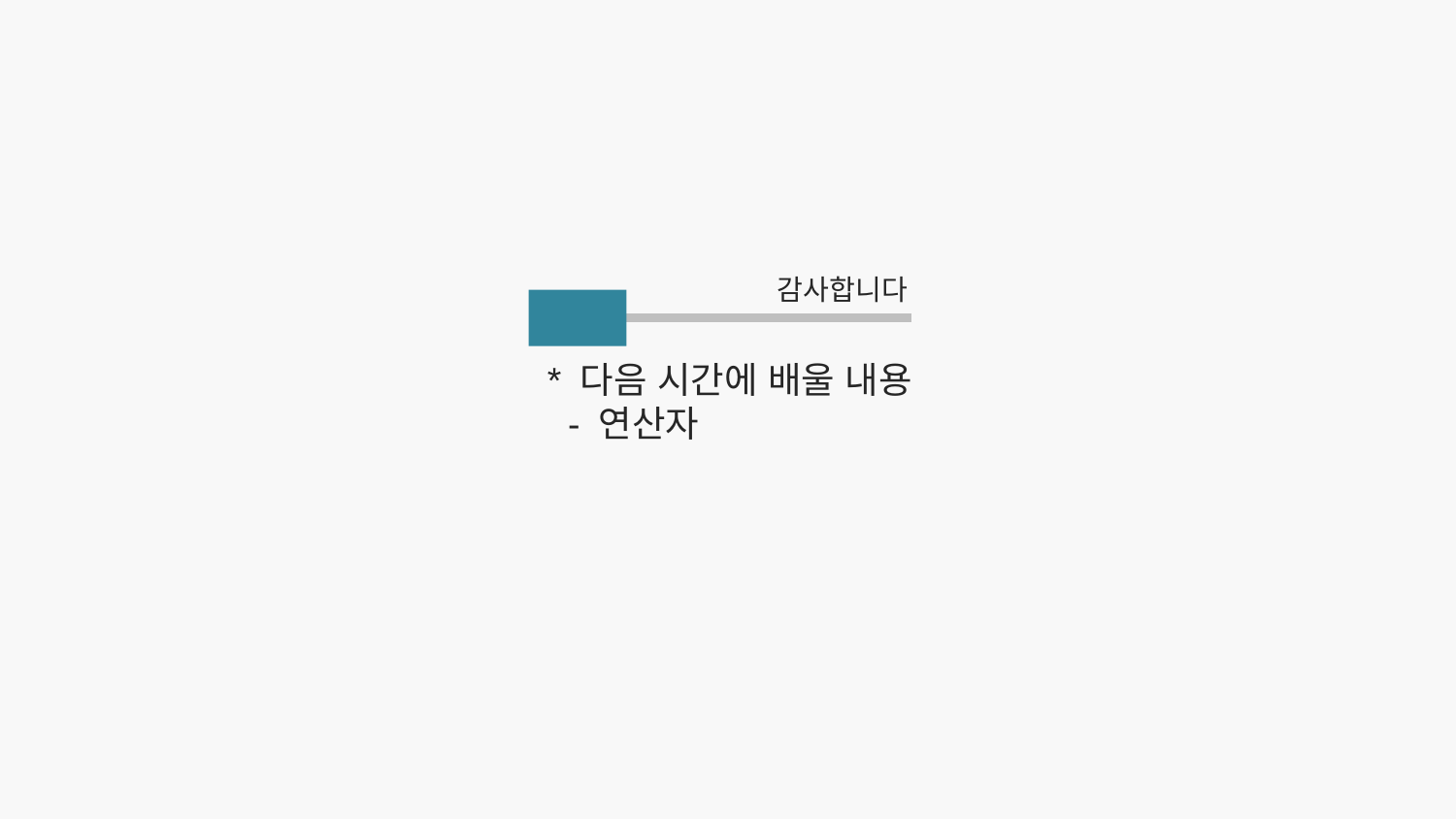

감사합니다

자바
* 다음 시간에 배울 내용
  - 연산자